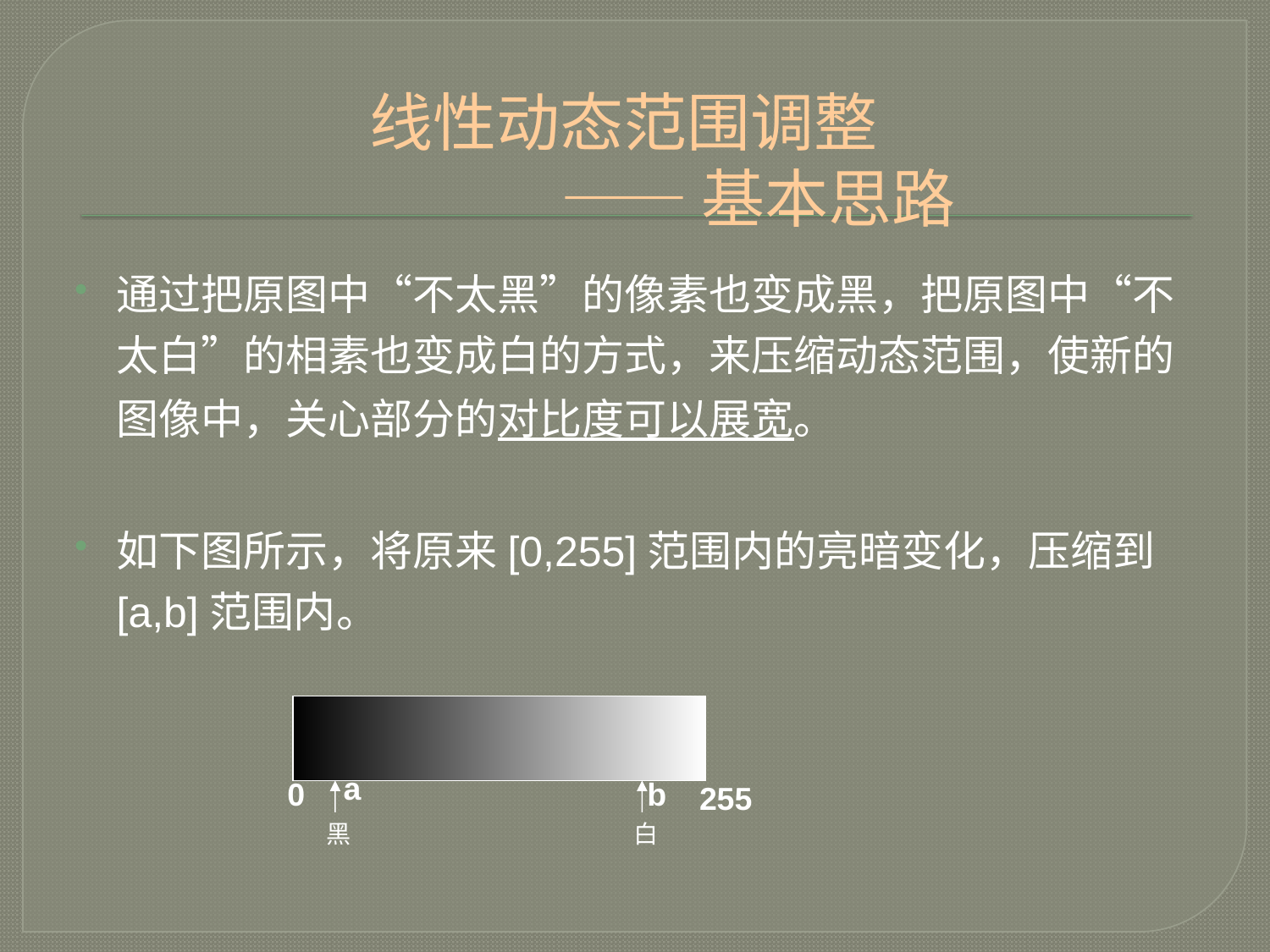

# 线性动态范围调整 —— 基本思路
通过把原图中“不太黑”的像素也变成黑，把原图中“不太白”的相素也变成白的方式，来压缩动态范围，使新的图像中，关心部分的对比度可以展宽。

如下图所示，将原来[0,255]范围内的亮暗变化，压缩到[a,b]范围内。

黑
白
a
0
b
255